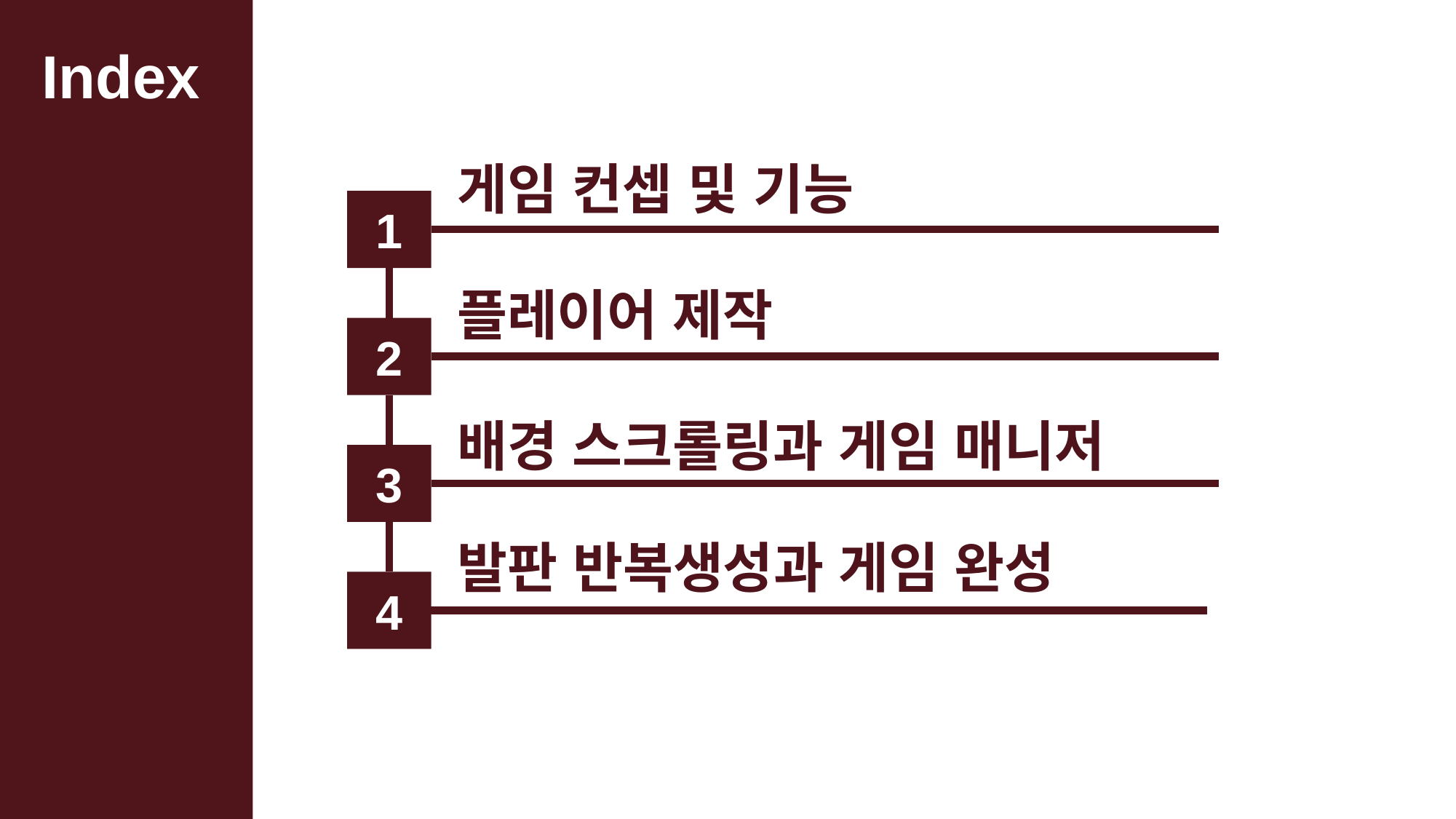

게임 컨셉 및 기능
1
플레이어 제작
2
배경 스크롤링과 게임 매니저
3
발판 반복생성과 게임 완성
4